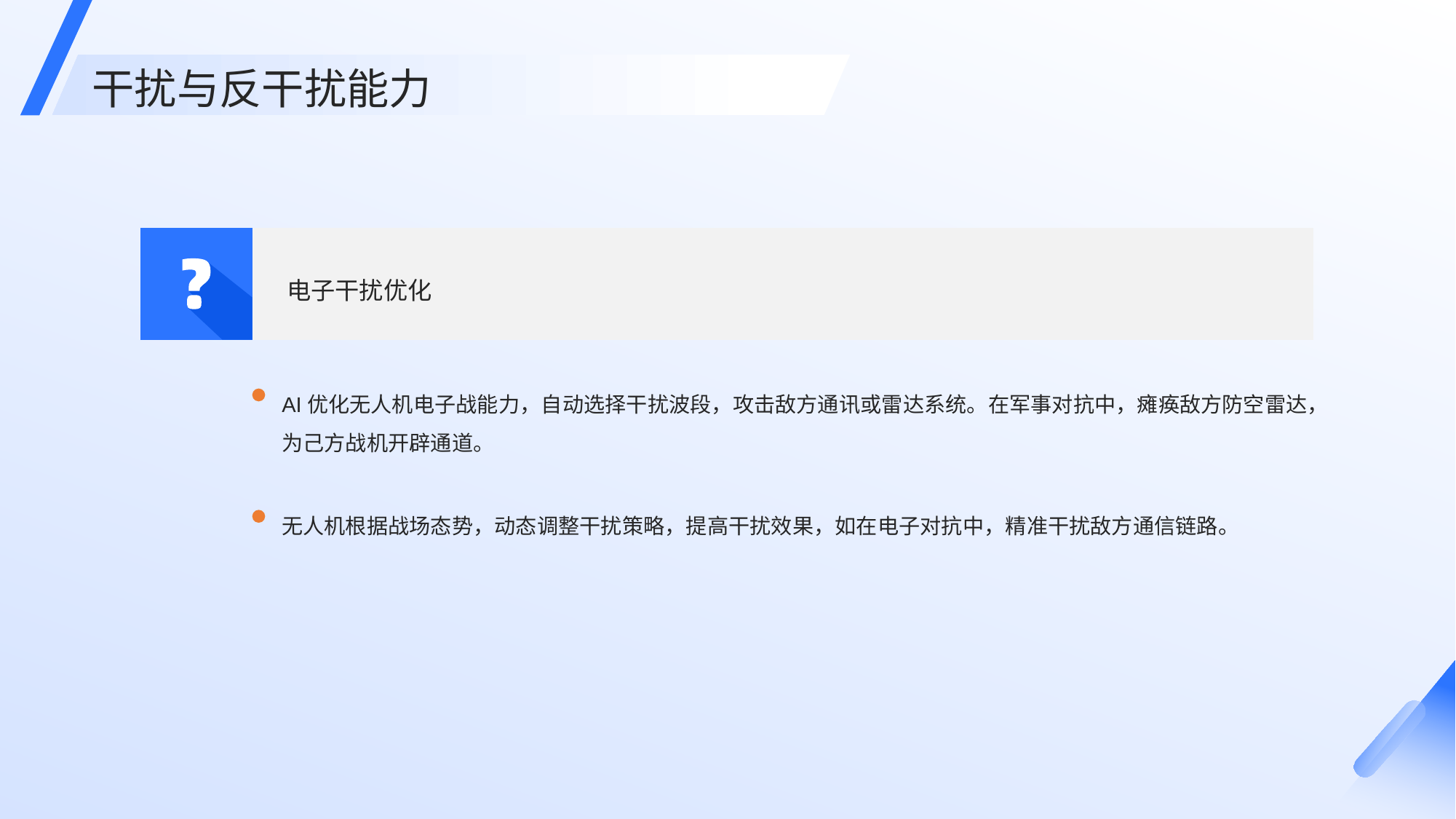

干扰与反干扰能力

电子干扰优化
AI优化无人机电子战能力，自动选择干扰波段，攻击敌方通讯或雷达系统。在军事对抗中，瘫痪敌方防空雷达，为己方战机开辟通道。

无人机根据战场态势，动态调整干扰策略，提高干扰效果，如在电子对抗中，精准干扰敌方通信链路。